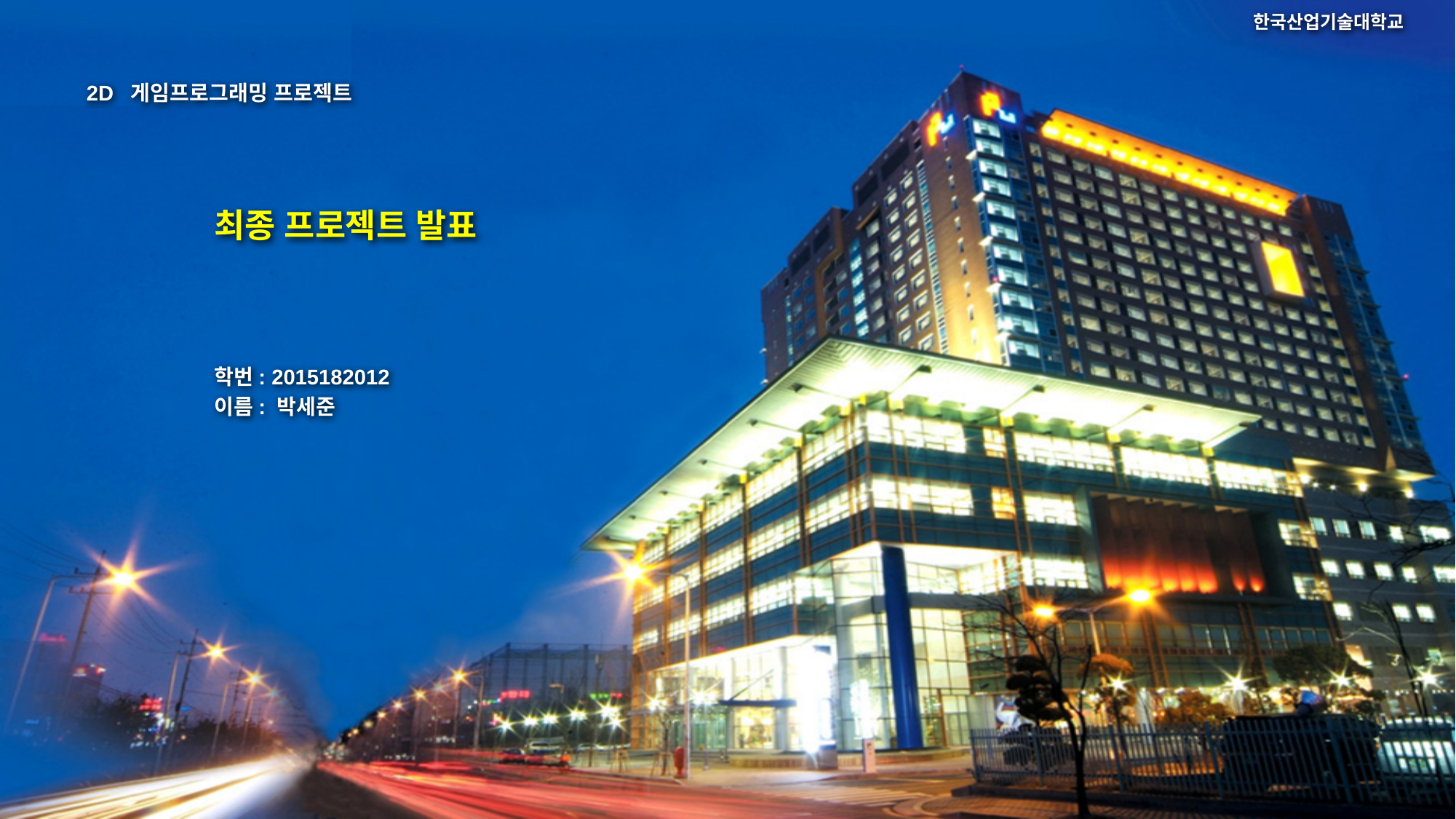

# 최종 프로젝트 발표
학번: 2015182012
이름: 박세준